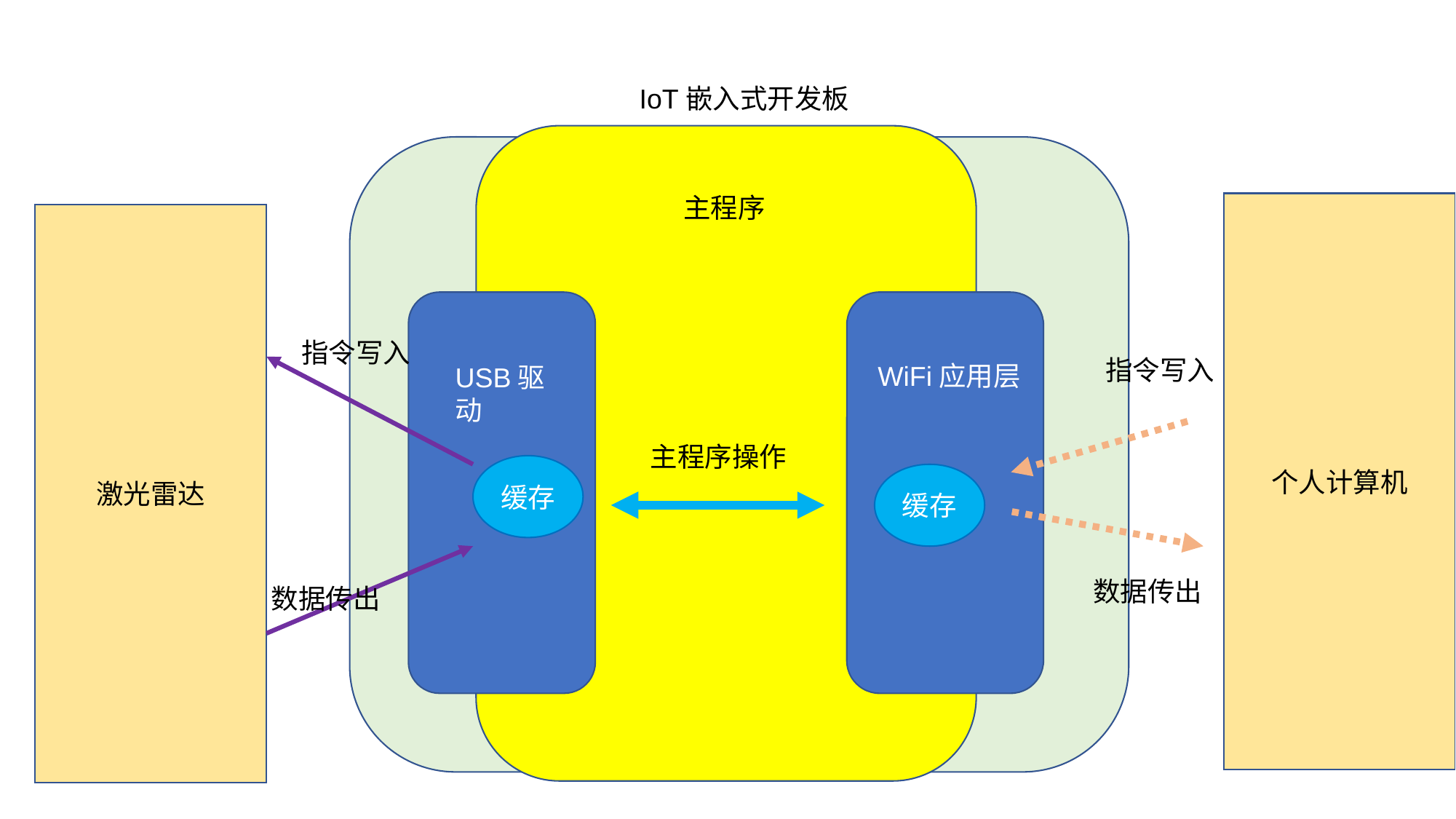

IoT嵌入式开发板

IoT嵌入式开发板
主程序
个人计算机
激光雷达

指令写入
指令写入
WiFi应用层
USB驱动
主程序操作
缓存
缓存
数据传出
数据传出